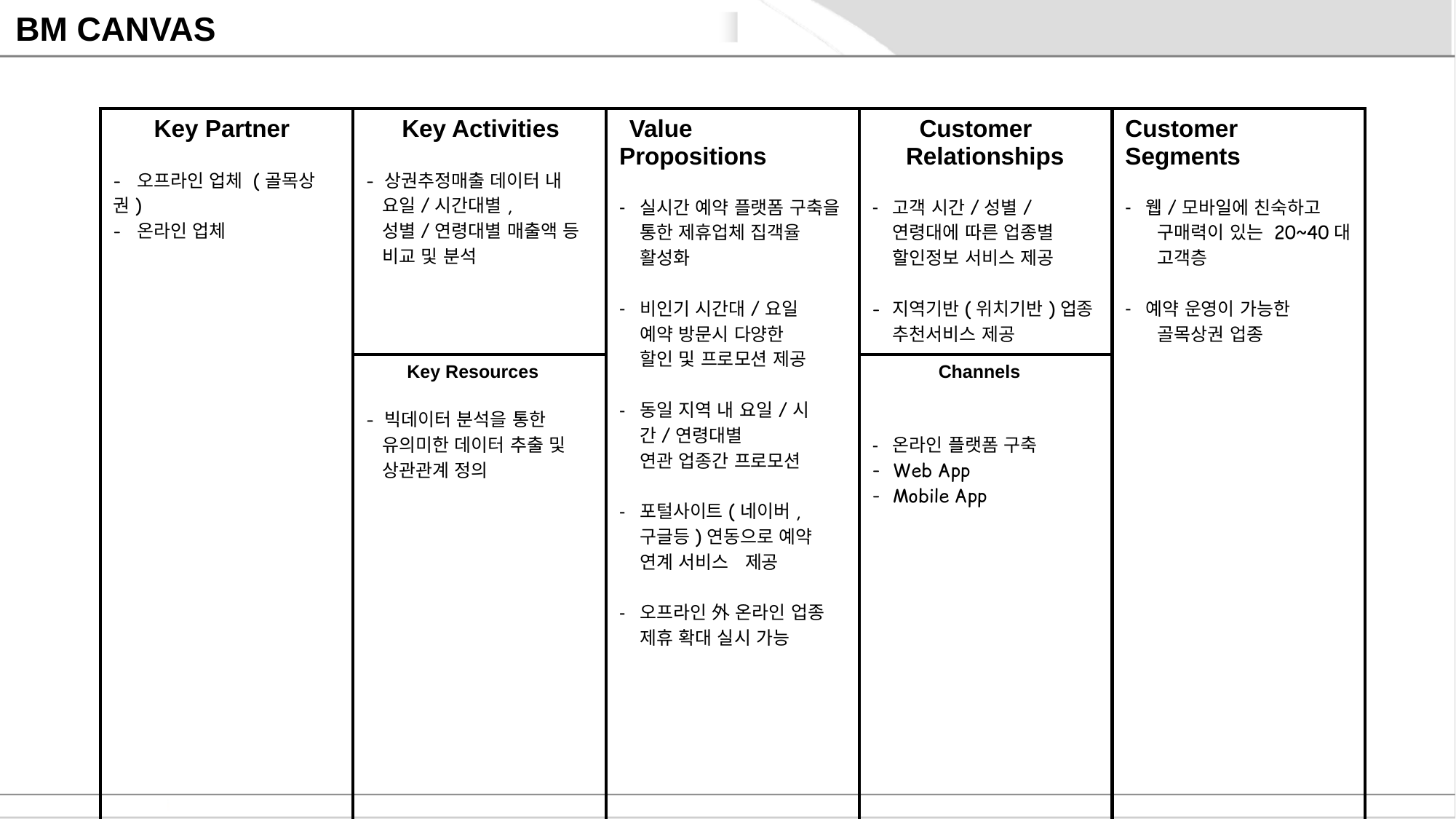

# BM CANVAS
| Key Partner - 오프라인 업체 (골목상권) - 온라인 업체 | Key Activities - 상권추정매출 데이터 내 요일/시간대별, 성별/연령대별 매출액 등 비교 및 분석 | Value Propositions 실시간 예약 플랫폼 구축을 통한 제휴업체 집객율 활성화 비인기 시간대/요일 예약 방문시 다양한 할인 및 프로모션 제공 동일 지역 내 요일/시간/연령대별 연관 업종간 프로모션 포털사이트(네이버,구글등)연동으로 예약 연계 서비스 제공 오프라인 外 온라인 업종 제휴 확대 실시 가능 |  | Customer Relationships 고객 시간/성별/연령대에 따른 업종별 할인정보 서비스 제공 지역기반(위치기반)업종 추천서비스 제공 | Customer Segments 웹/모바일에 친숙하고 구매력이 있는 20~40대 고객층 예약 운영이 가능한 골목상권 업종 |
| --- | --- | --- | --- | --- | --- |
|  | Key Resources - 빅데이터 분석을 통한 유의미한 데이터 추출 및 상관관계 정의 |  |  | Channels 온라인 플랫폼 구축 Web App Mobile App |  |
| Cost Structure 플랫폼 인프라 유지비, 인건비, 마케팅비 |  |  | Revenue Streams - 광고 수익, 예약건수에 따른 제휴업체 수수료 부과 |  |  |
|  |  |  |  |  |  |